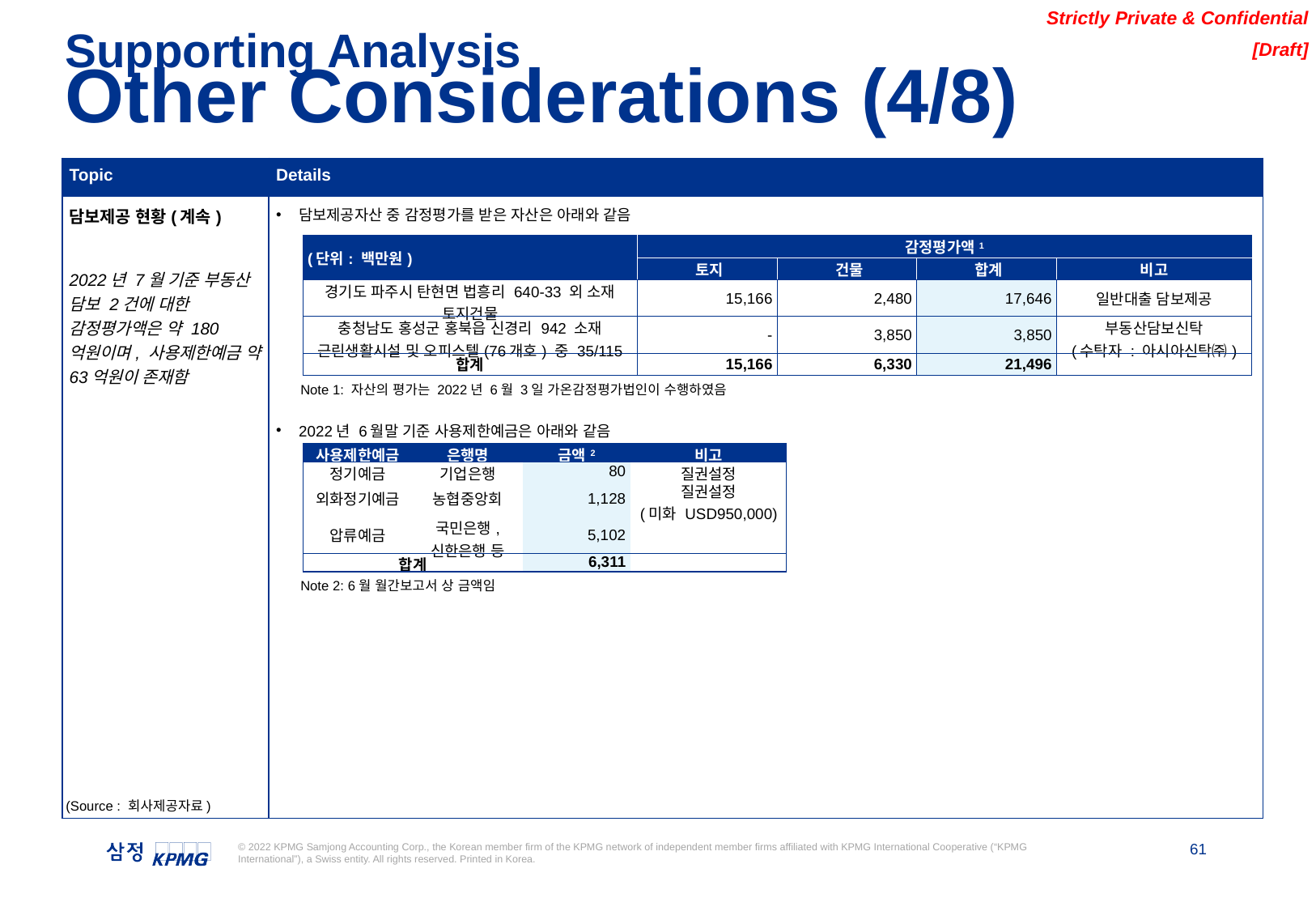

Supporting Analysis
Other Considerations (4/8)
| Topic | Details |
| --- | --- |
| 담보제공 현황(계속) 2022년 7월 기준 부동산 담보 2건에 대한 감정평가액은 약 180억원이며, 사용제한예금 약 63억원이 존재함 | 담보제공자산 중 감정평가를 받은 자산은 아래와 같음 2022년 6월말 기준 사용제한예금은 아래와 같음 |
| (단위: 백만원) | 감정평가액1 |  |  |  |
| --- | --- | --- | --- | --- |
|  | 토지 | 건물 | 합계 | 비고 |
| 경기도 파주시 탄현면 법흥리 640-33 외 소재 토지건물 | 15,166 | 2,480 | 17,646 | 일반대출 담보제공 |
| 충청남도 홍성군 홍북읍 신경리 942 소재 근린생활시설 및 오피스텔(76개호) 중 35/115 | - | 3,850 | 3,850 | 부동산담보신탁 (수탁자 : 아시아신탁㈜) |
| 합계 | 15,166 | 6,330 | 21,496 |  |
Note 1: 자산의 평가는 2022년 6월 3일 가온감정평가법인이 수행하였음
| 사용제한예금 | 은행명 | 금액2 | 비고 |
| --- | --- | --- | --- |
| 정기예금 | 기업은행 | 80 | 질권설정 |
| 외화정기예금 | 농협중앙회 | 1,128 | 질권설정 (미화 USD950,000) |
| 압류예금 | 국민은행, 신한은행 등 | 5,102 |  |
| 합계 |  | 6,311 |  |
Note 2: 6월 월간보고서 상 금액임
(Source : 회사제공자료)